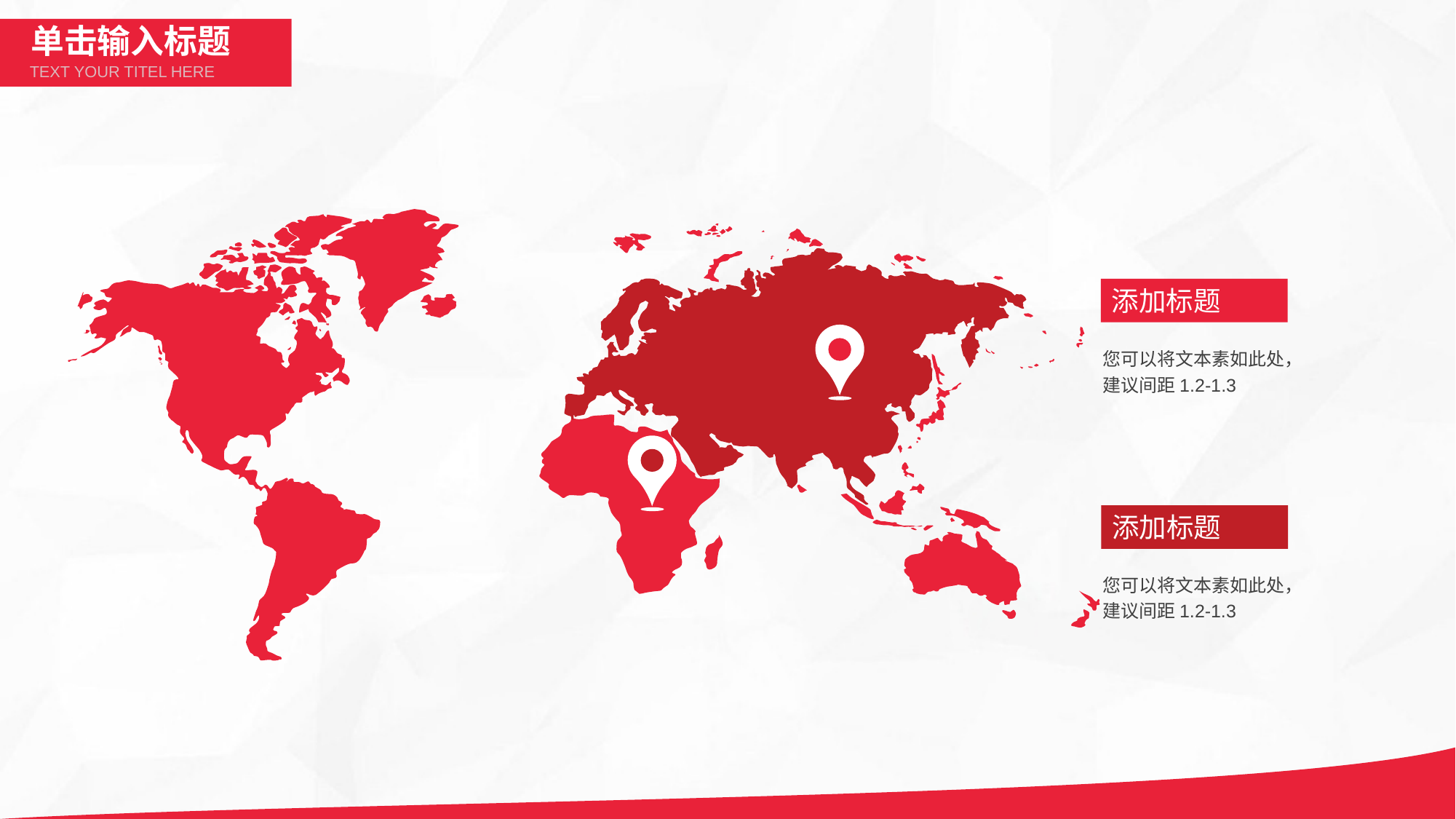

添加标题
您可以将文本素如此处，建议间距1.2-1.3
添加标题
您可以将文本素如此处，建议间距1.2-1.3